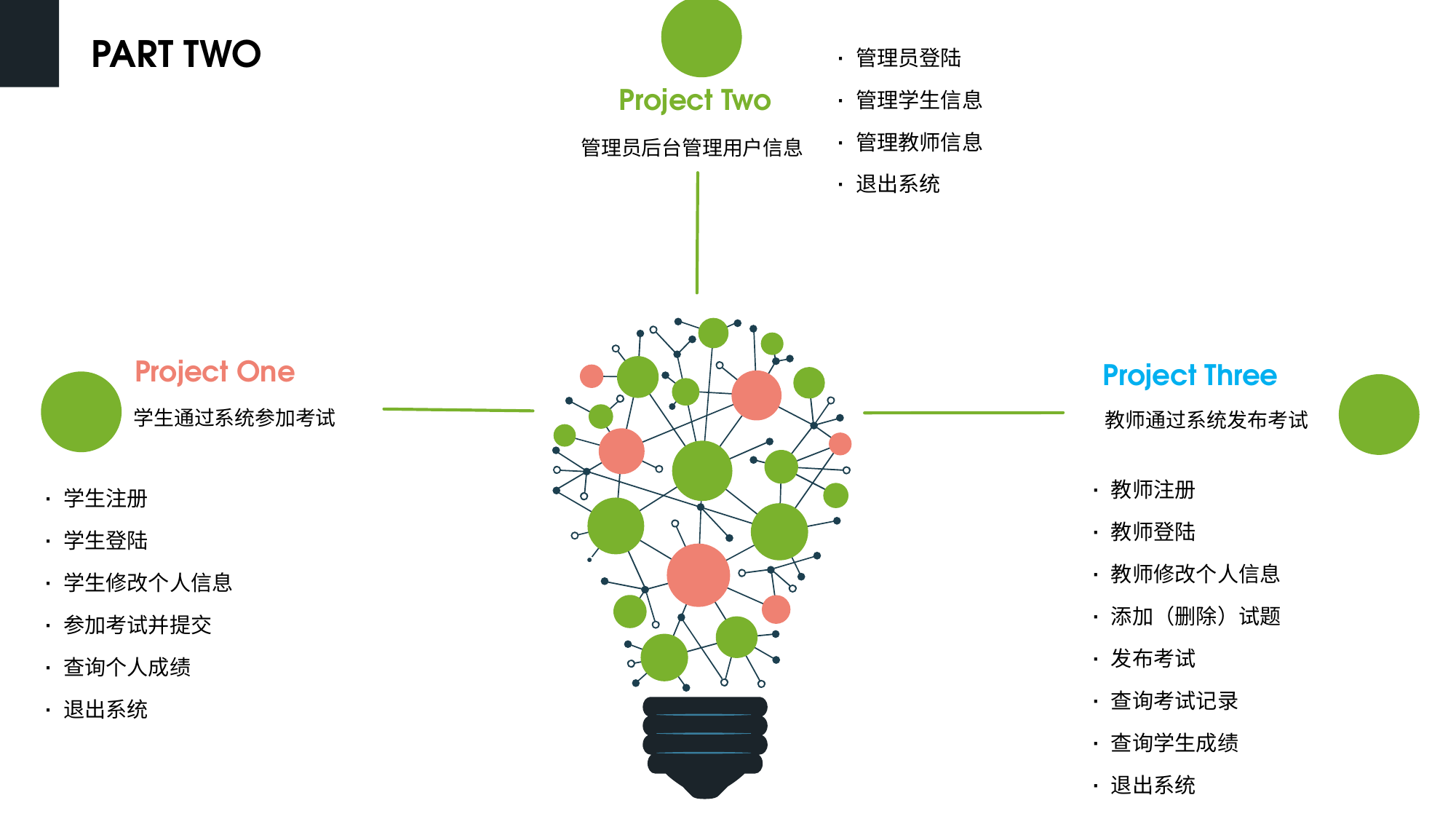

PART TWO
· 管理员登陆
· 管理学生信息
· 管理教师信息
· 退出系统
Project Two
管理员后台管理用户信息

Project One
Project Three

学生通过系统参加考试
教师通过系统发布考试
· 教师注册
· 教师登陆
· 教师修改个人信息
· 添加（删除）试题
· 发布考试
· 查询考试记录
· 查询学生成绩
· 退出系统
· 学生注册
· 学生登陆
· 学生修改个人信息
· 参加考试并提交
· 查询个人成绩
· 退出系统